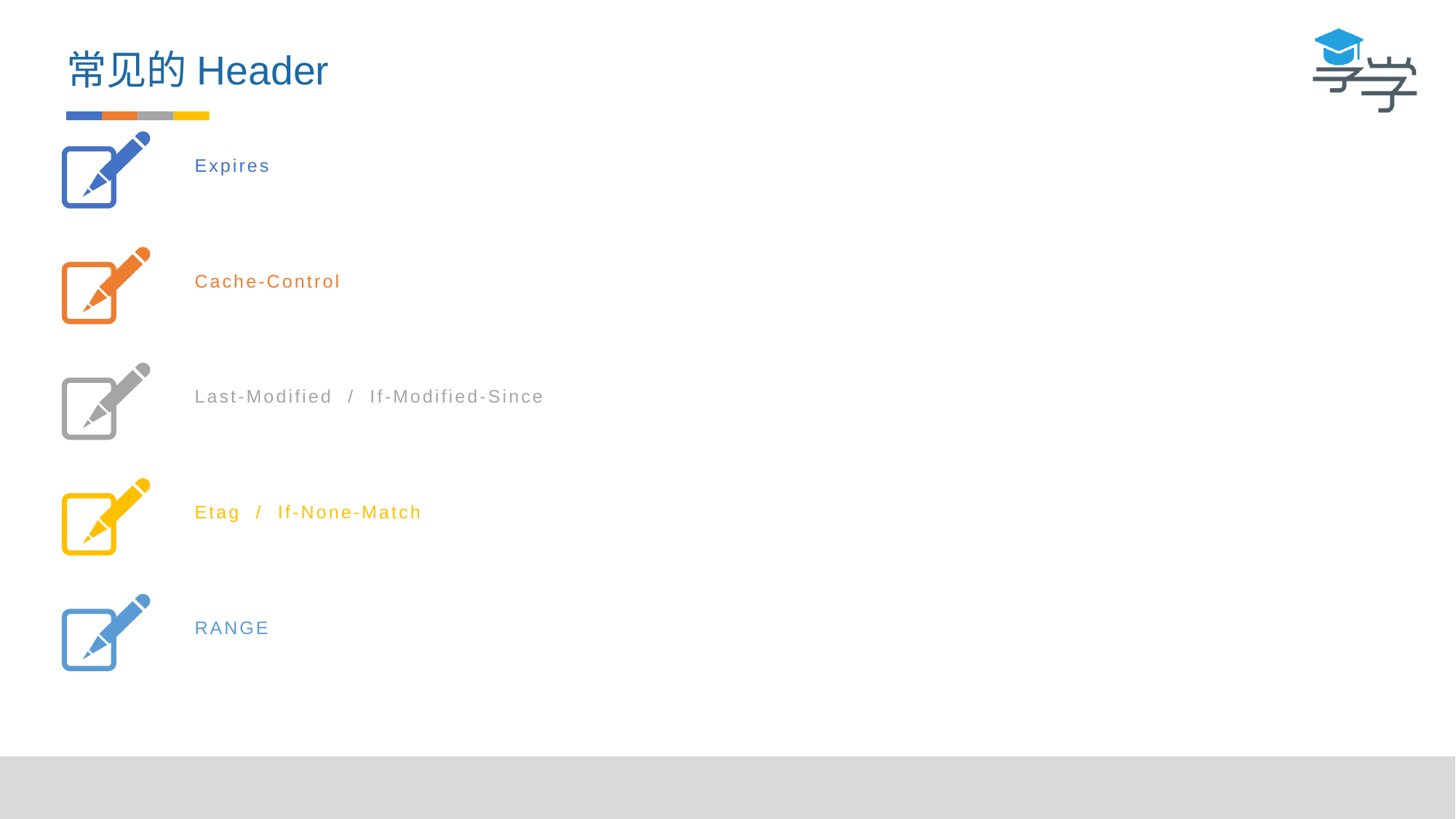

常见的Header

Expires

Cache-Control

Last-Modified  /  If-Modified-Since

Etag  /  If-None-Match

RANGE